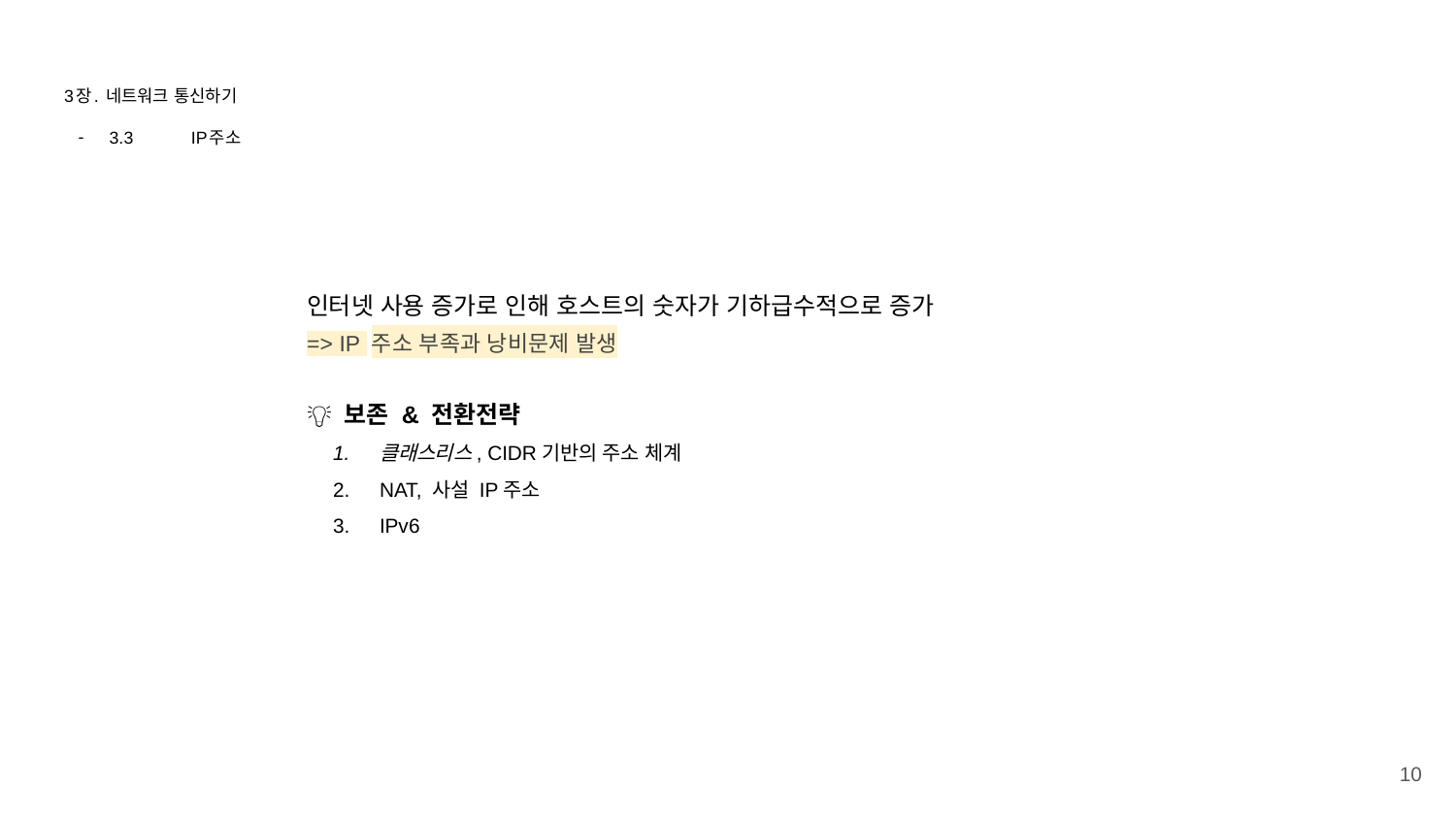

# 3장. 네트워크 통신하기

3.3 	IP주소
인터넷 사용 증가로 인해 호스트의 숫자가 기하급수적으로 증가

=> IP 주소 부족과 낭비문제 발생

💡 보존 & 전환전략
클래스리스, CIDR기반의 주소 체계
NAT, 사설 IP주소
IPv6
10